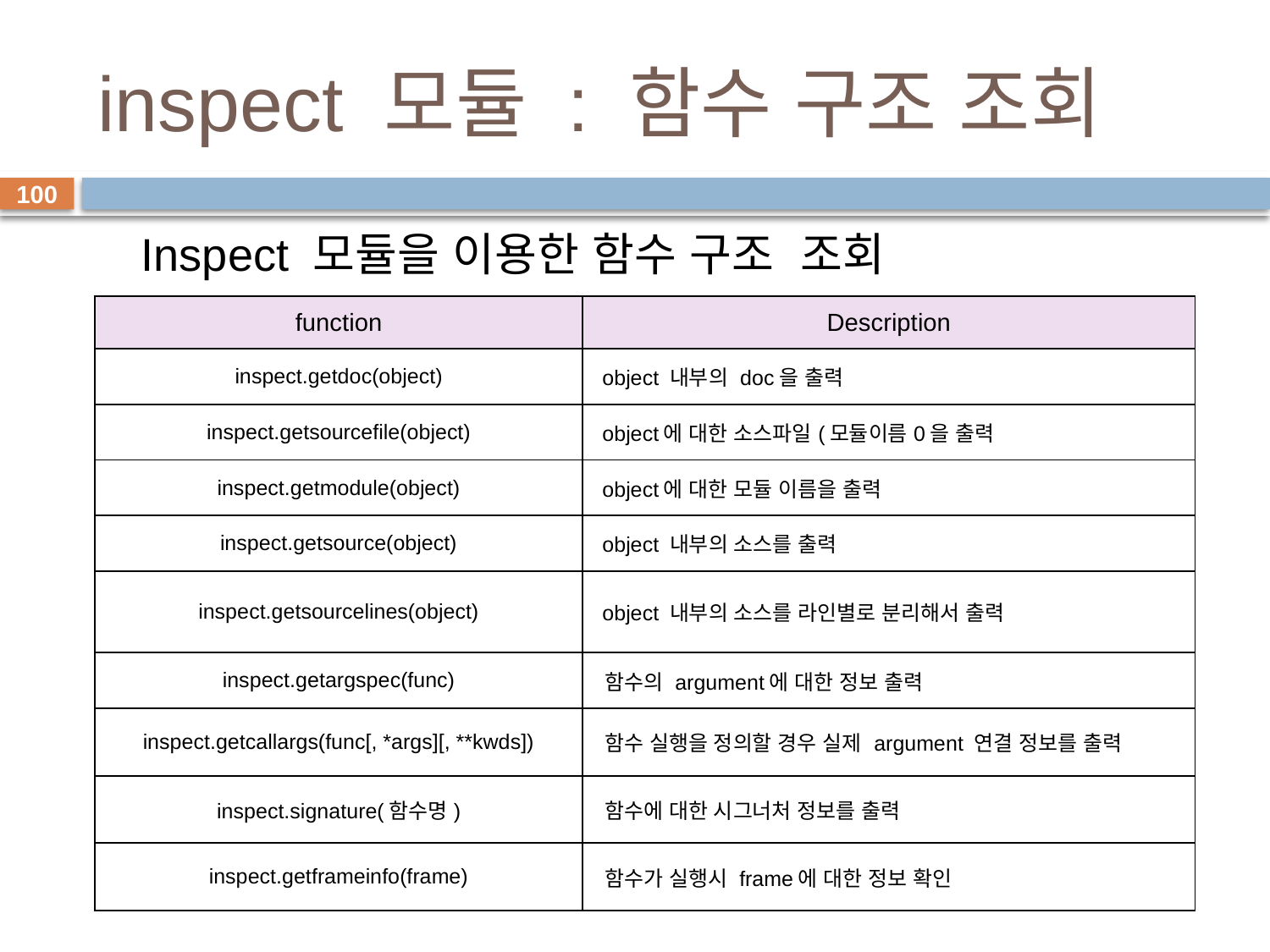

# inspect 모듈 : 함수 구조 조회
100
Inspect 모듈을 이용한 함수 구조  조회
| function | Description |
| --- | --- |
| inspect.getdoc(object) | object 내부의 doc을 출력 |
| inspect.getsourcefile(object) | object에 대한 소스파일(모듈이름0을 출력 |
| inspect.getmodule(object) | object에 대한 모듈 이름을 출력 |
| inspect.getsource(object) | object 내부의 소스를 출력 |
| inspect.getsourcelines(object) | object 내부의 소스를 라인별로 분리해서 출력 |
| inspect.getargspec(func) | 함수의 argument에 대한 정보 출력 |
| inspect.getcallargs(func[, \*args][, \*\*kwds]) | 함수 실행을 정의할 경우 실제 argument 연결 정보를 출력 |
| inspect.signature(함수명) | 함수에 대한 시그너처 정보를 출력 |
| inspect.getframeinfo(frame) | 함수가 실행시 frame에 대한 정보 확인 |